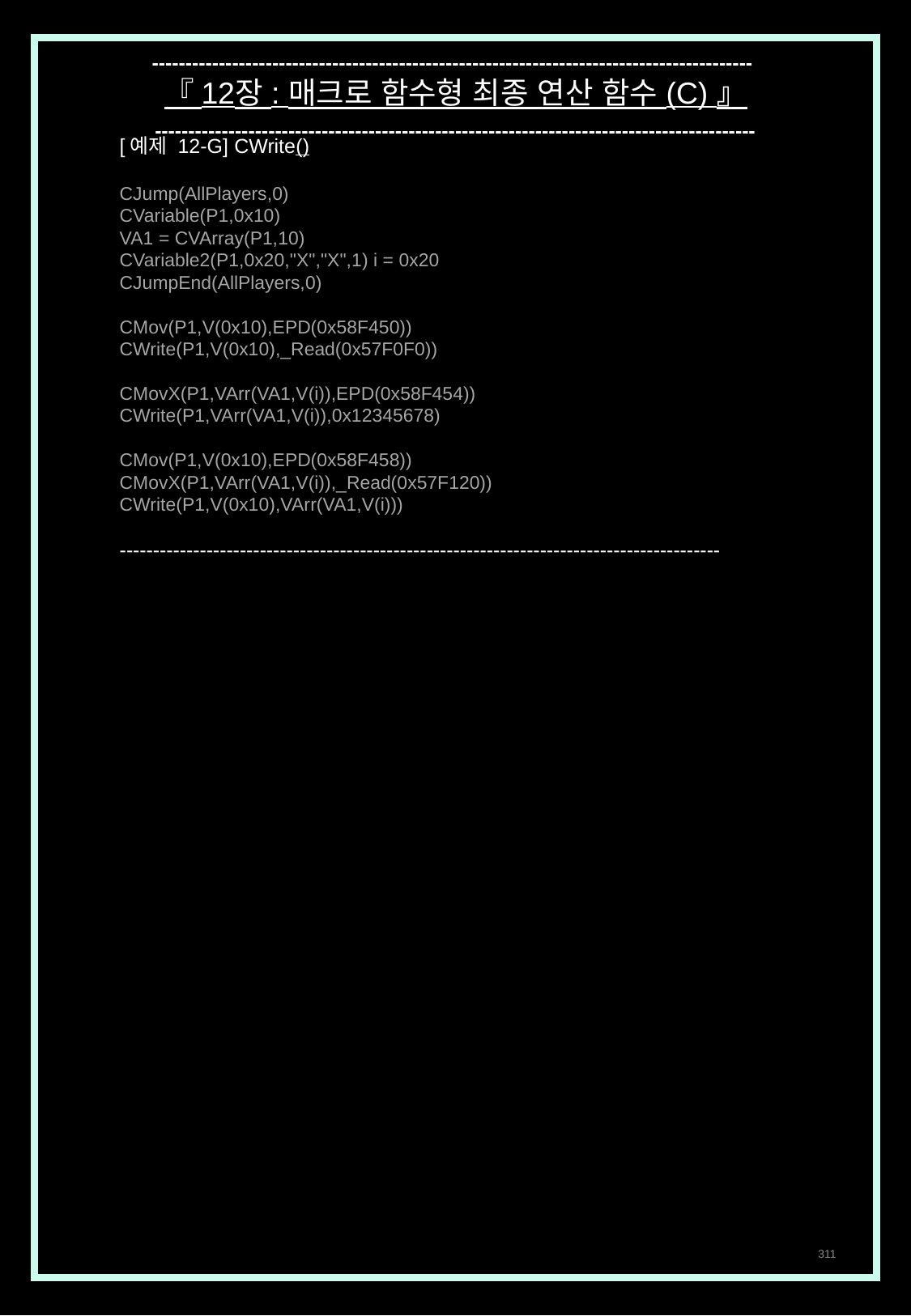

------------------------------------------------------------------------------------------
『 12장 : 매크로 함수형 최종 연산 함수 (C) 』
------------------------------------------------------------------------------------------
[예제 12-G] CWrite()

CJump(AllPlayers,0)
CVariable(P1,0x10)
VA1 = CVArray(P1,10)
CVariable2(P1,0x20,"X","X",1) i = 0x20
CJumpEnd(AllPlayers,0)

CMov(P1,V(0x10),EPD(0x58F450))
CWrite(P1,V(0x10),_Read(0x57F0F0))

CMovX(P1,VArr(VA1,V(i)),EPD(0x58F454))
CWrite(P1,VArr(VA1,V(i)),0x12345678)

CMov(P1,V(0x10),EPD(0x58F458))
CMovX(P1,VArr(VA1,V(i)),_Read(0x57F120))
CWrite(P1,V(0x10),VArr(VA1,V(i)))

------------------------------------------------------------------------------------------
311